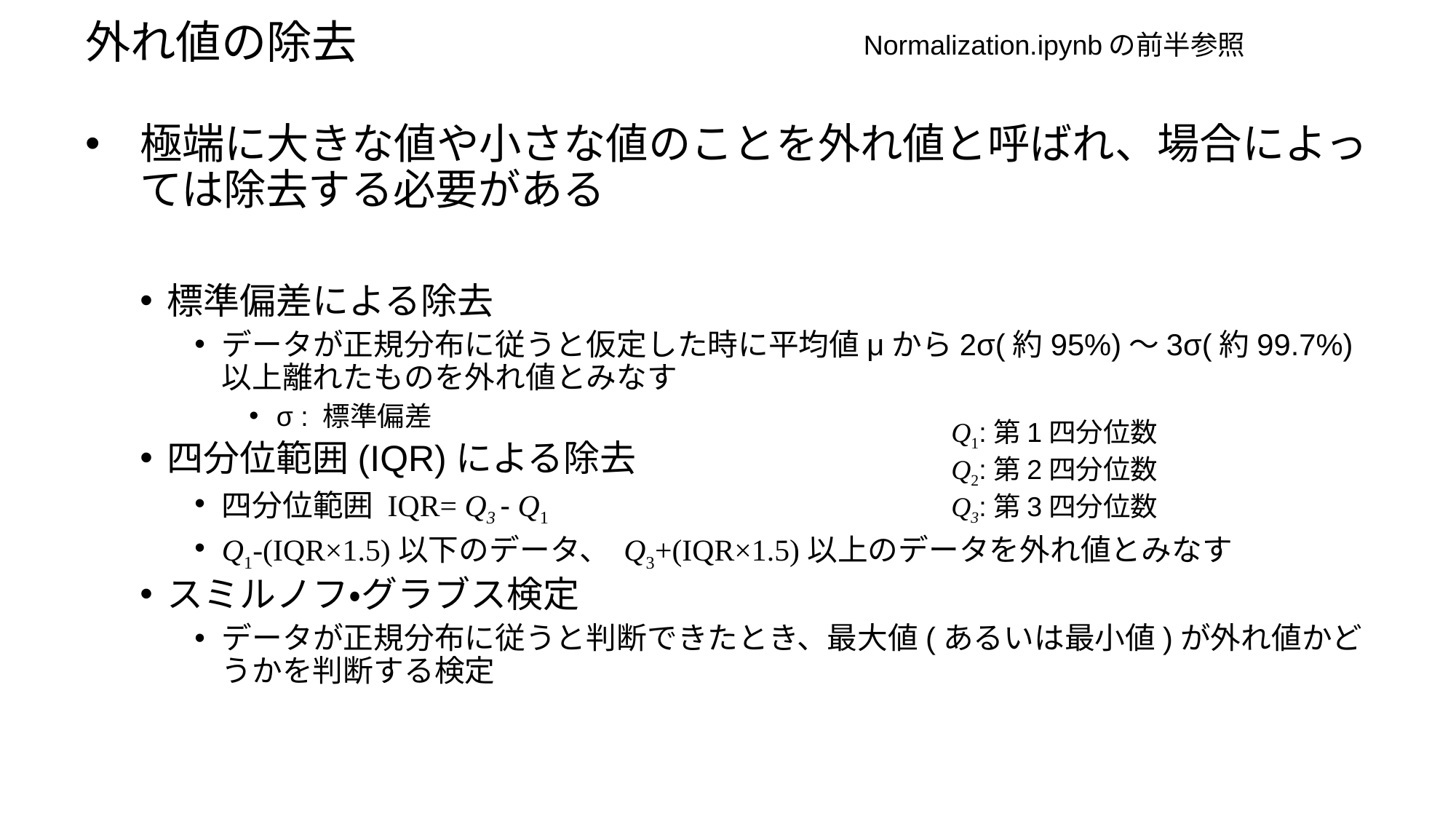

# 外れ値の除去
Normalization.ipynbの前半参照
極端に大きな値や小さな値のことを外れ値と呼ばれ、場合によっては除去する必要がある

標準偏差による除去
データが正規分布に従うと仮定した時に平均値μから2σ(約95%)〜3σ(約99.7%)以上離れたものを外れ値とみなす
σ : 標準偏差
四分位範囲(IQR)による除去
四分位範囲 IQR= Q3 - Q1
Q1-(IQR×1.5)以下のデータ、 Q3+(IQR×1.5)以上のデータを外れ値とみなす
スミルノフ・グラブス検定
データが正規分布に従うと判断できたとき、最大値(あるいは最小値)が外れ値かどうかを判断する検定

Q1:第1四分位数
Q2:第2四分位数
Q3:第3四分位数